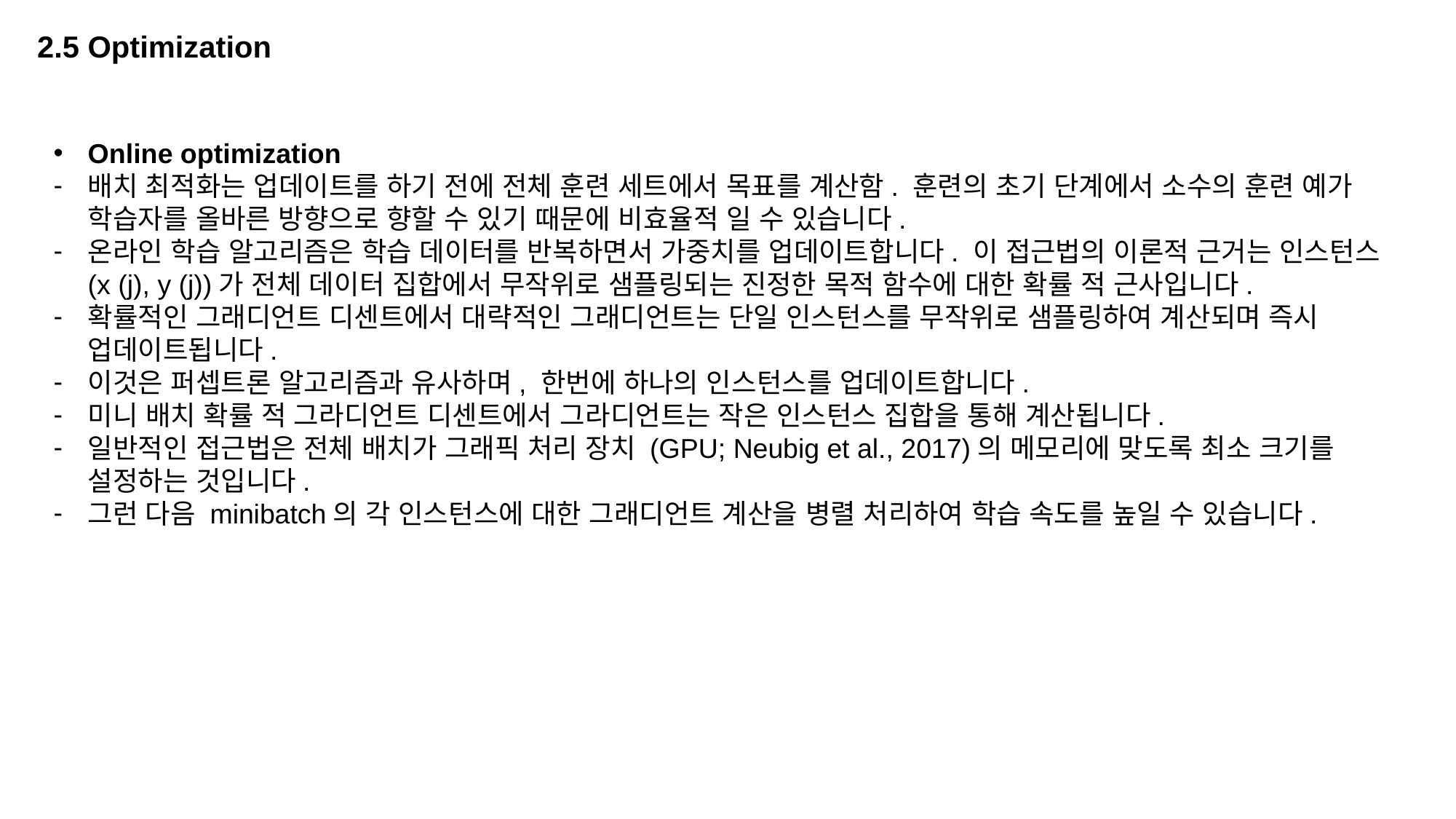

# 2.5 Optimization

Online optimization
배치 최적화는 업데이트를 하기 전에 전체 훈련 세트에서 목표를 계산함. 훈련의 초기 단계에서 소수의 훈련 예가 학습자를 올바른 방향으로 향할 수 있기 때문에 비효율적 일 수 있습니다.
온라인 학습 알고리즘은 학습 데이터를 반복하면서 가중치를 업데이트합니다. 이 접근법의 이론적 근거는 인스턴스 (x (j), y (j))가 전체 데이터 집합에서 무작위로 샘플링되는 진정한 목적 함수에 대한 확률 적 근사입니다.
확률적인 그래디언트 디센트에서 대략적인 그래디언트는 단일 인스턴스를 무작위로 샘플링하여 계산되며 즉시 업데이트됩니다.
이것은 퍼셉트론 알고리즘과 유사하며, 한번에 하나의 인스턴스를 업데이트합니다.
미니 배치 확률 적 그라디언트 디센트에서 그라디언트는 작은 인스턴스 집합을 통해 계산됩니다.
일반적인 접근법은 전체 배치가 그래픽 처리 장치 (GPU; Neubig et al., 2017)의 메모리에 맞도록 최소 크기를 설정하는 것입니다.
그런 다음 minibatch의 각 인스턴스에 대한 그래디언트 계산을 병렬 처리하여 학습 속도를 높일 수 있습니다.